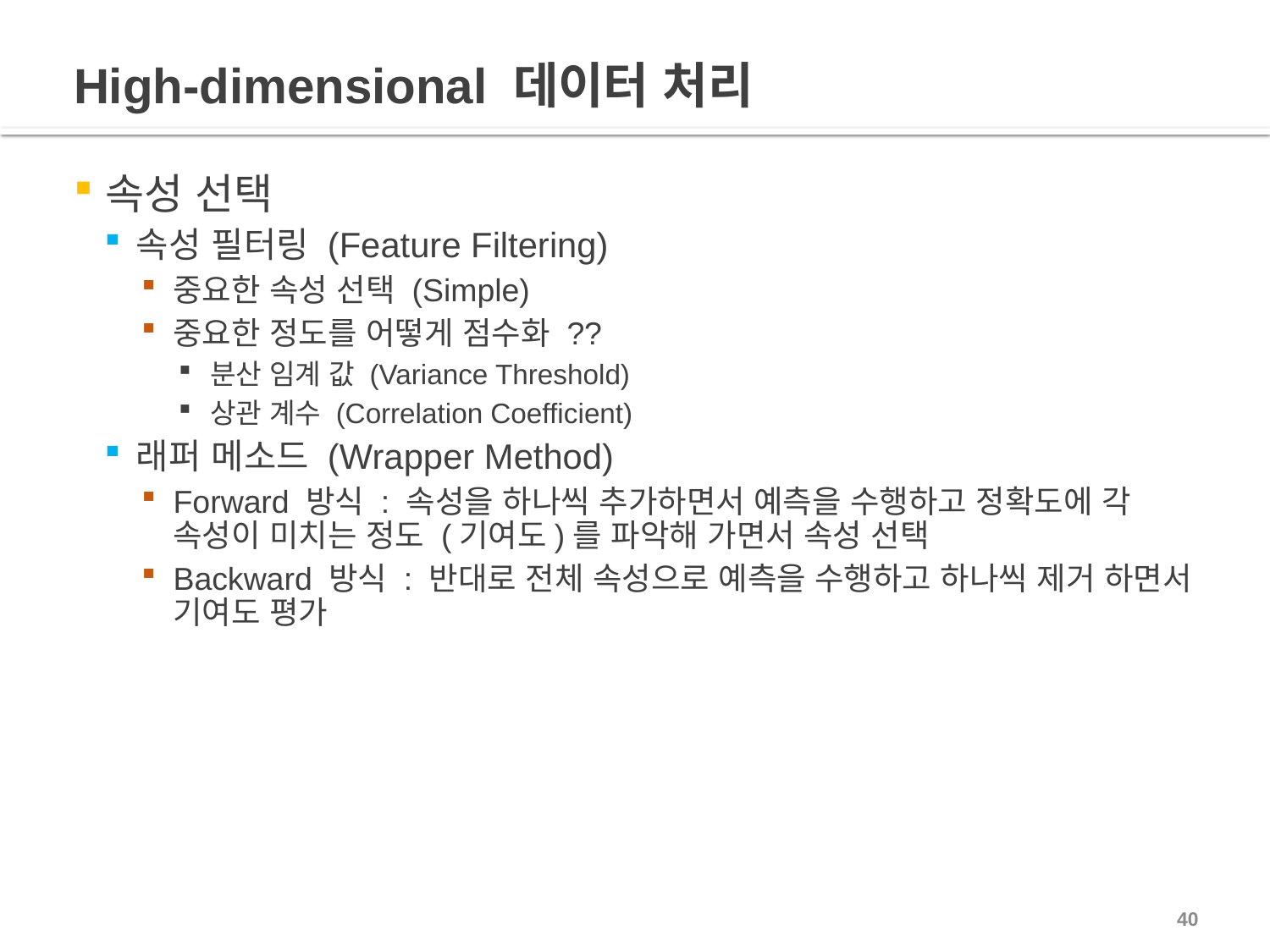

# High-dimensional 데이터 처리
속성 선택
속성 필터링 (Feature Filtering)
중요한 속성 선택 (Simple)
중요한 정도를 어떻게 점수화 ??
분산 임계 값 (Variance Threshold)
상관 계수 (Correlation Coefficient)
래퍼 메소드 (Wrapper Method)
Forward 방식 : 속성을 하나씩 추가하면서 예측을 수행하고 정확도에 각 속성이 미치는 정도 (기여도)를 파악해 가면서 속성 선택
Backward 방식 : 반대로 전체 속성으로 예측을 수행하고 하나씩 제거 하면서 기여도 평가
40